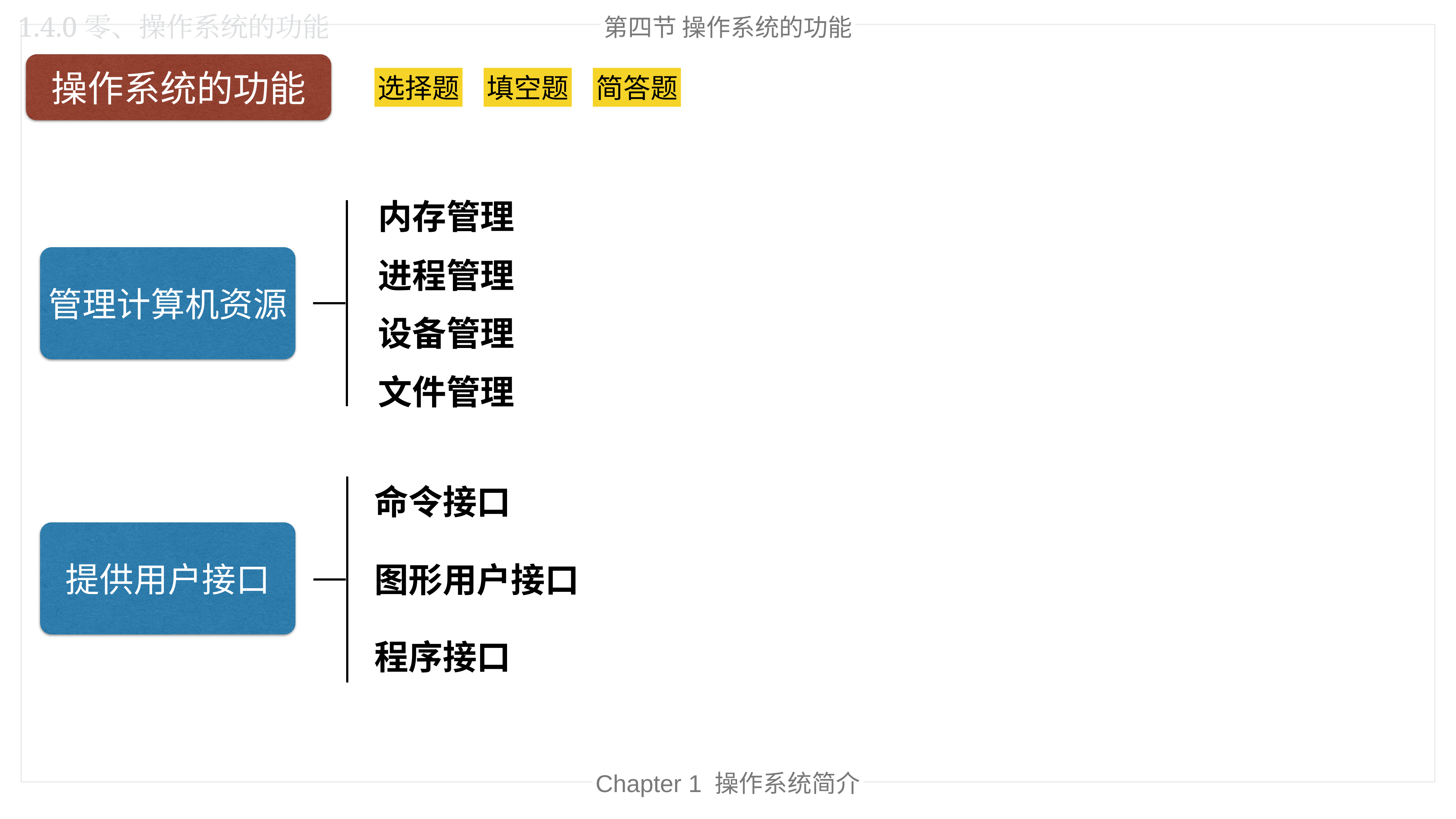

1.4.0零、操作系统的功能
第四节 操作系统的功能
操作系统的功能
选择题
填空题
简答题
内存管理

进程管理
管理计算机资源
设备管理

文件管理
命令接口

提供用户接口
图形用户接口

程序接口
Chapter 1 操作系统简介